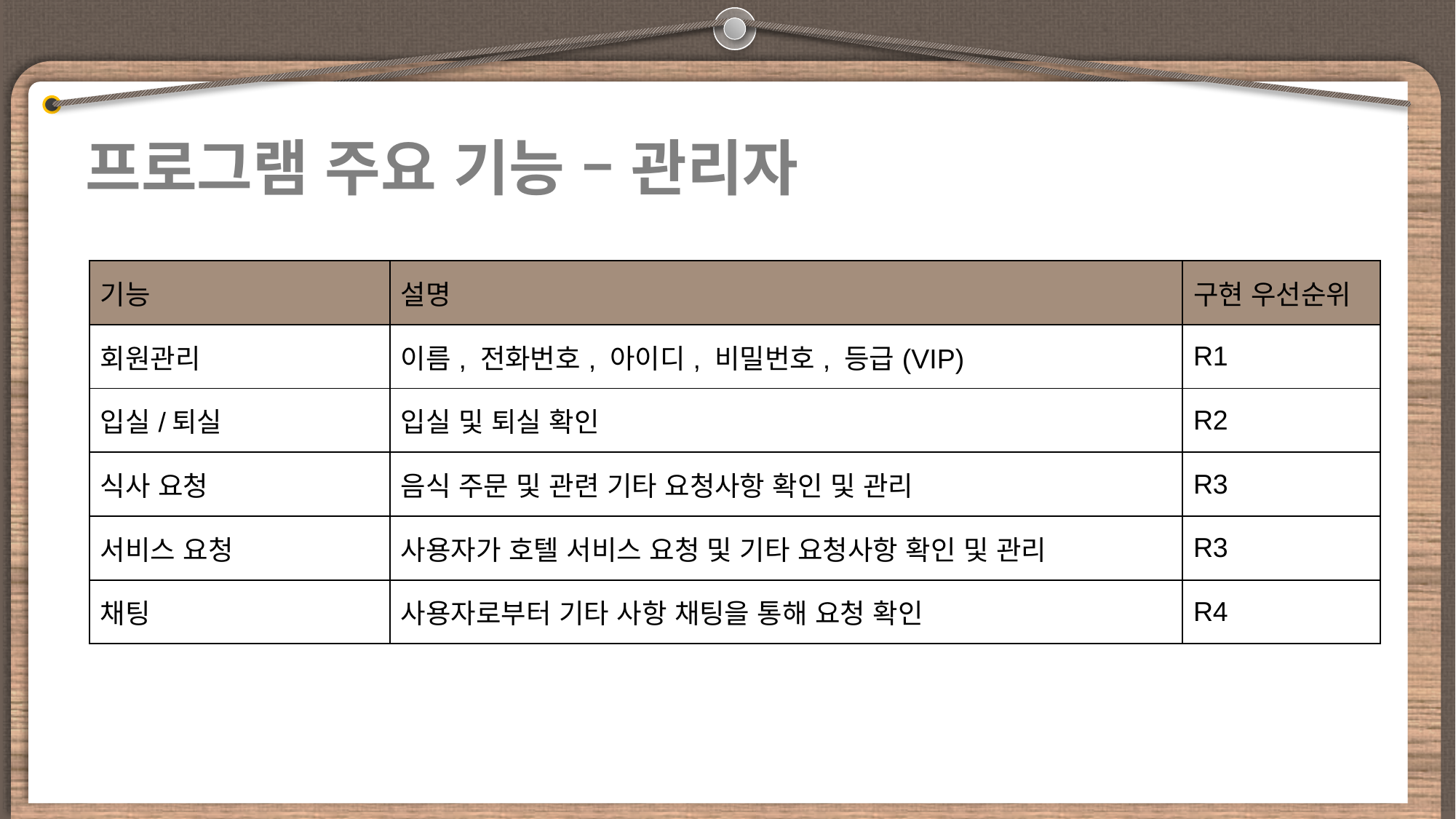

프로그램 주요 기능 – 관리자
| 기능 | 설명 | 구현 우선순위 |
| --- | --- | --- |
| 회원관리 | 이름, 전화번호, 아이디, 비밀번호, 등급(VIP) | R1 |
| 입실/퇴실 | 입실 및 퇴실 확인 | R2 |
| 식사 요청 | 음식 주문 및 관련 기타 요청사항 확인 및 관리 | R3 |
| 서비스 요청 | 사용자가 호텔 서비스 요청 및 기타 요청사항 확인 및 관리 | R3 |
| 채팅 | 사용자로부터 기타 사항 채팅을 통해 요청 확인 | R4 |